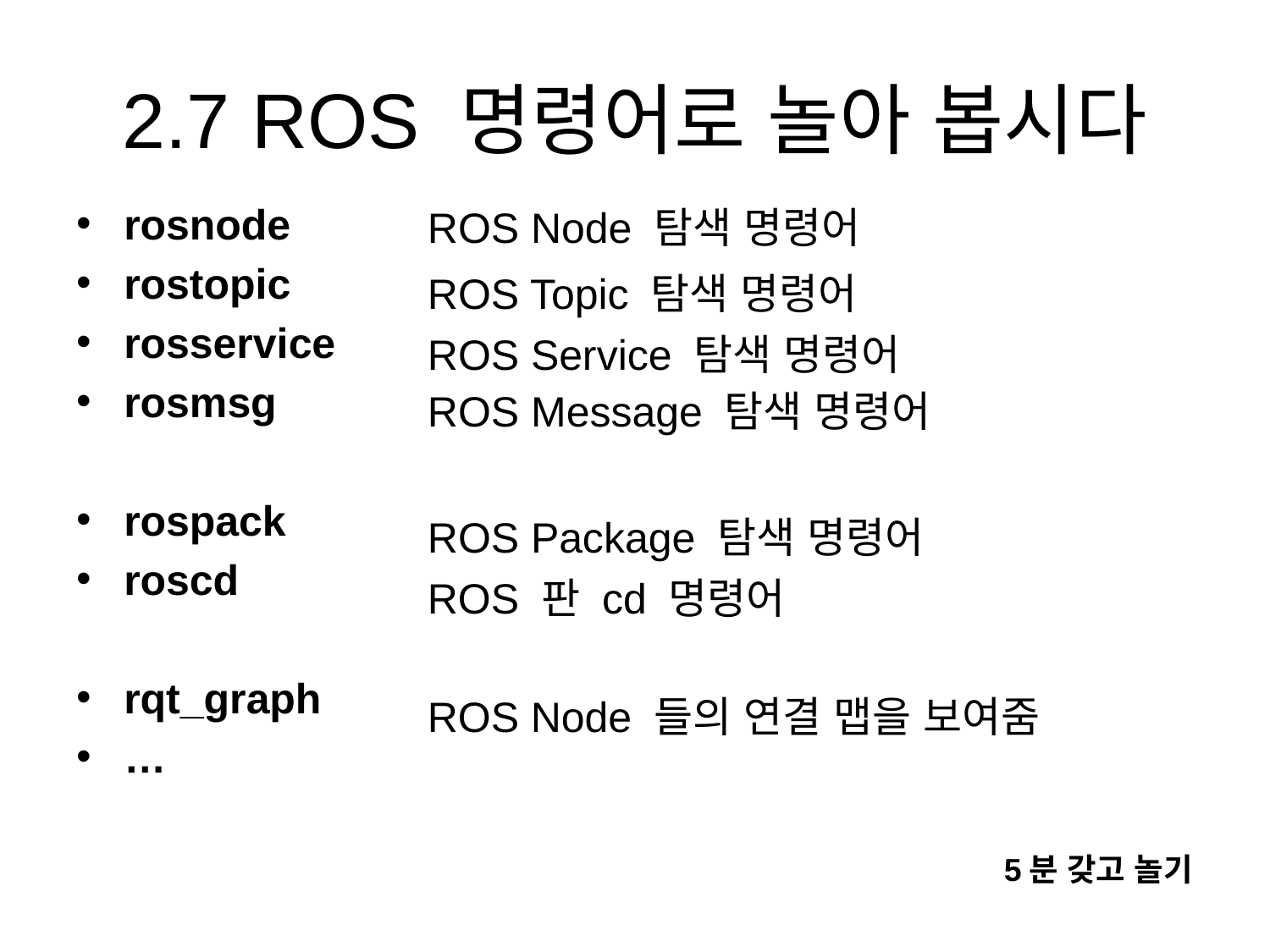

# 2.7 ROS 명령어로 놀아 봅시다
rosnode
rostopic
rosservice
rosmsg

rospack
roscd

rqt_graph
…

ROS Node 탐색 명령어
ROS Topic 탐색 명령어
ROS Service 탐색 명령어
ROS Message 탐색 명령어
ROS Package 탐색 명령어
ROS 판 cd 명령어
ROS Node 들의 연결 맵을 보여줌
5분 갖고 놀기